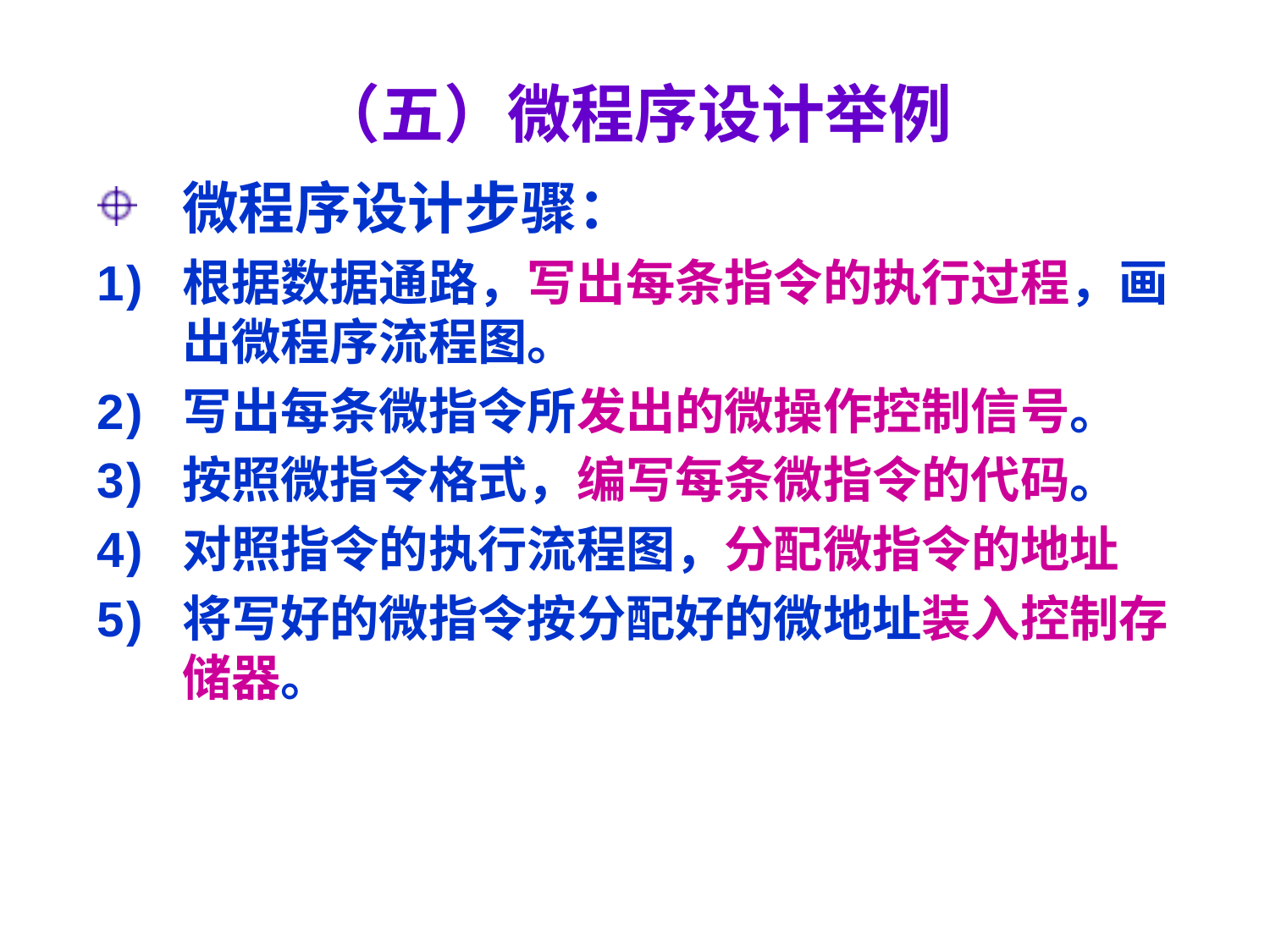

# （五）微程序设计举例
微程序设计步骤：
根据数据通路，写出每条指令的执行过程，画出微程序流程图。
写出每条微指令所发出的微操作控制信号。
按照微指令格式，编写每条微指令的代码。
对照指令的执行流程图，分配微指令的地址
将写好的微指令按分配好的微地址装入控制存储器。
55